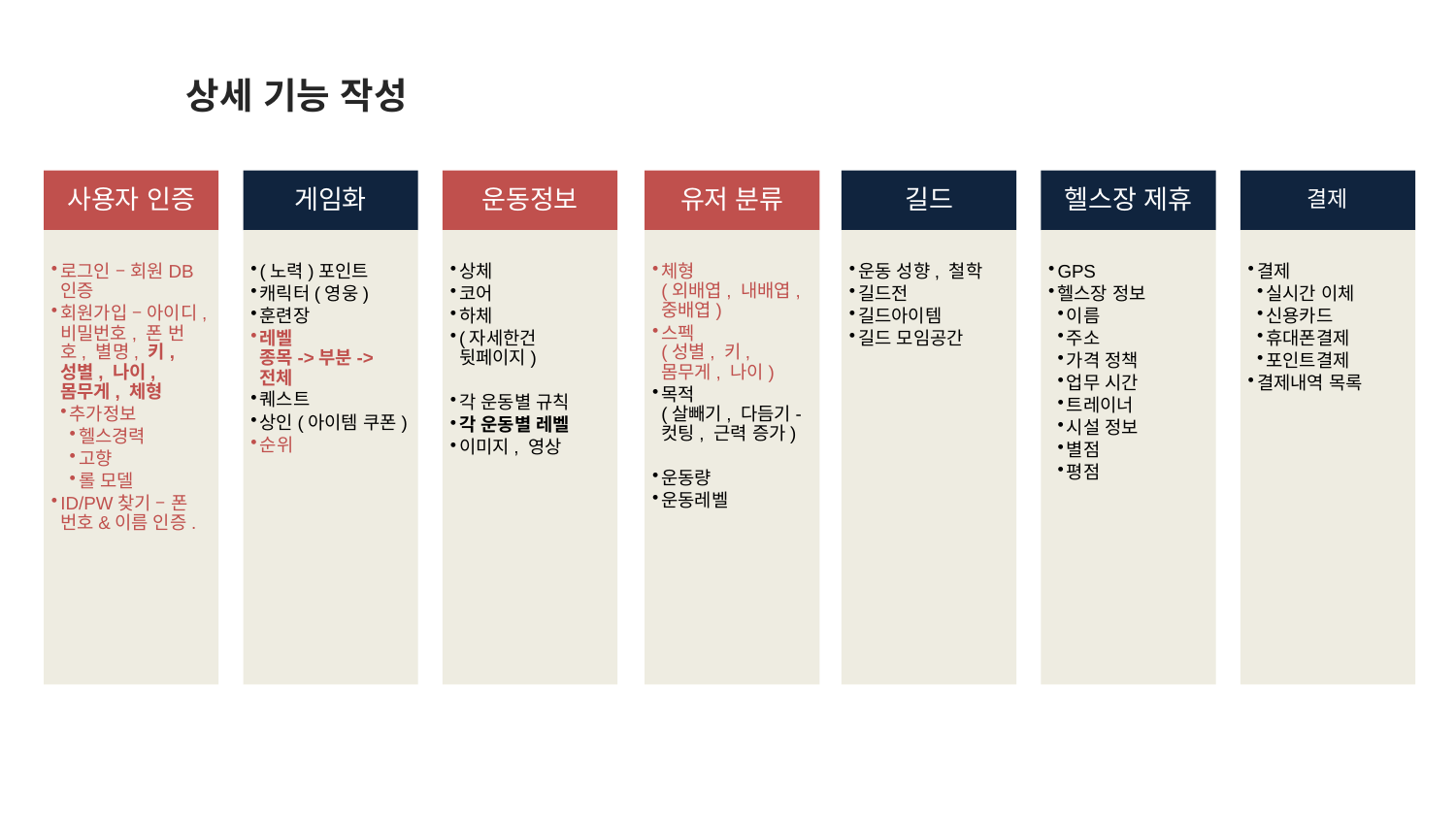

상세 기능 작성
사용자 인증

로그인 – 회원DB인증
회원가입 – 아이디, 비밀번호, 폰 번호, 별명, 키, 성별, 나이, 몸무게, 체형
추가정보
헬스경력
고향
롤 모델
ID/PW찾기 – 폰 번호&이름 인증.
게임화

(노력)포인트
캐릭터(영웅)
훈련장
레벨
종목->부분->전체
퀘스트
상인(아이템 쿠폰)
순위
운동정보

상체
코어
하체
(자세한건 뒷페이지)

각 운동별 규칙
각 운동별 레벨
이미지, 영상

유저 분류

체형
(외배엽, 내배엽, 중배엽)
스펙
(성별, 키, 몸무게, 나이)
목적
(살빼기, 다듬기-컷팅, 근력 증가)

운동량
운동레벨
길드

운동 성향, 철학
길드전
길드아이템
길드 모임공간
헬스장 제휴

GPS
헬스장 정보
이름
주소
가격 정책
업무 시간
트레이너
시설 정보
별점
평점

결제

결제
실시간 이체
신용카드
휴대폰결제
포인트결제
결제내역 목록